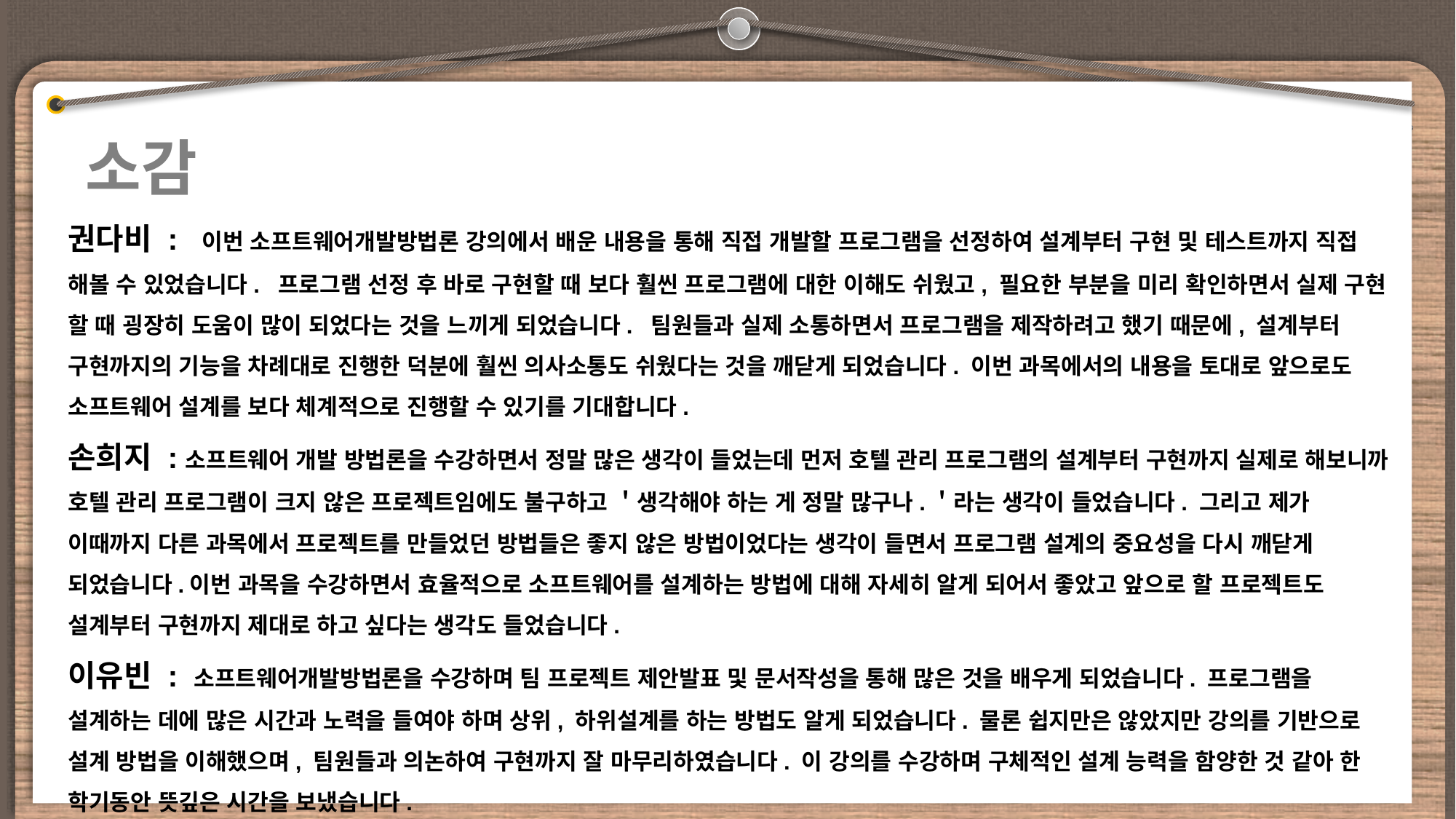

소감
권다비 :  이번 소프트웨어개발방법론 강의에서 배운 내용을 통해 직접 개발할 프로그램을 선정하여 설계부터 구현 및 테스트까지 직접 해볼 수 있었습니다.  프로그램 선정 후 바로 구현할 때 보다 훨씬 프로그램에 대한 이해도 쉬웠고, 필요한 부분을 미리 확인하면서 실제 구현 할 때 굉장히 도움이 많이 되었다는 것을 느끼게 되었습니다.  팀원들과 실제 소통하면서 프로그램을 제작하려고 했기 때문에, 설계부터 구현까지의 기능을 차례대로 진행한 덕분에 훨씬 의사소통도 쉬웠다는 것을 깨닫게 되었습니다. 이번 과목에서의 내용을 토대로 앞으로도 소프트웨어 설계를 보다 체계적으로 진행할 수 있기를 기대합니다.
손희지 :소프트웨어 개발 방법론을 수강하면서 정말 많은 생각이 들었는데 먼저 호텔 관리 프로그램의 설계부터 구현까지 실제로 해보니까 호텔 관리 프로그램이 크지 않은 프로젝트임에도 불구하고 ＇생각해야 하는 게 정말 많구나.＇라는 생각이 들었습니다. 그리고 제가 이때까지 다른 과목에서 프로젝트를 만들었던 방법들은 좋지 않은 방법이었다는 생각이 들면서 프로그램 설계의 중요성을 다시 깨닫게 되었습니다.이번 과목을 수강하면서 효율적으로 소프트웨어를 설계하는 방법에 대해 자세히 알게 되어서 좋았고 앞으로 할 프로젝트도 설계부터 구현까지 제대로 하고 싶다는 생각도 들었습니다.
이유빈 : 소프트웨어개발방법론을 수강하며 팀 프로젝트 제안발표 및 문서작성을 통해 많은 것을 배우게 되었습니다. 프로그램을 설계하는 데에 많은 시간과 노력을 들여야 하며 상위, 하위설계를 하는 방법도 알게 되었습니다. 물론 쉽지만은 않았지만 강의를 기반으로 설계 방법을 이해했으며, 팀원들과 의논하여 구현까지 잘 마무리하였습니다. 이 강의를 수강하며 구체적인 설계 능력을 함양한 것 같아 한 학기동안 뜻깊은 시간을 보냈습니다.